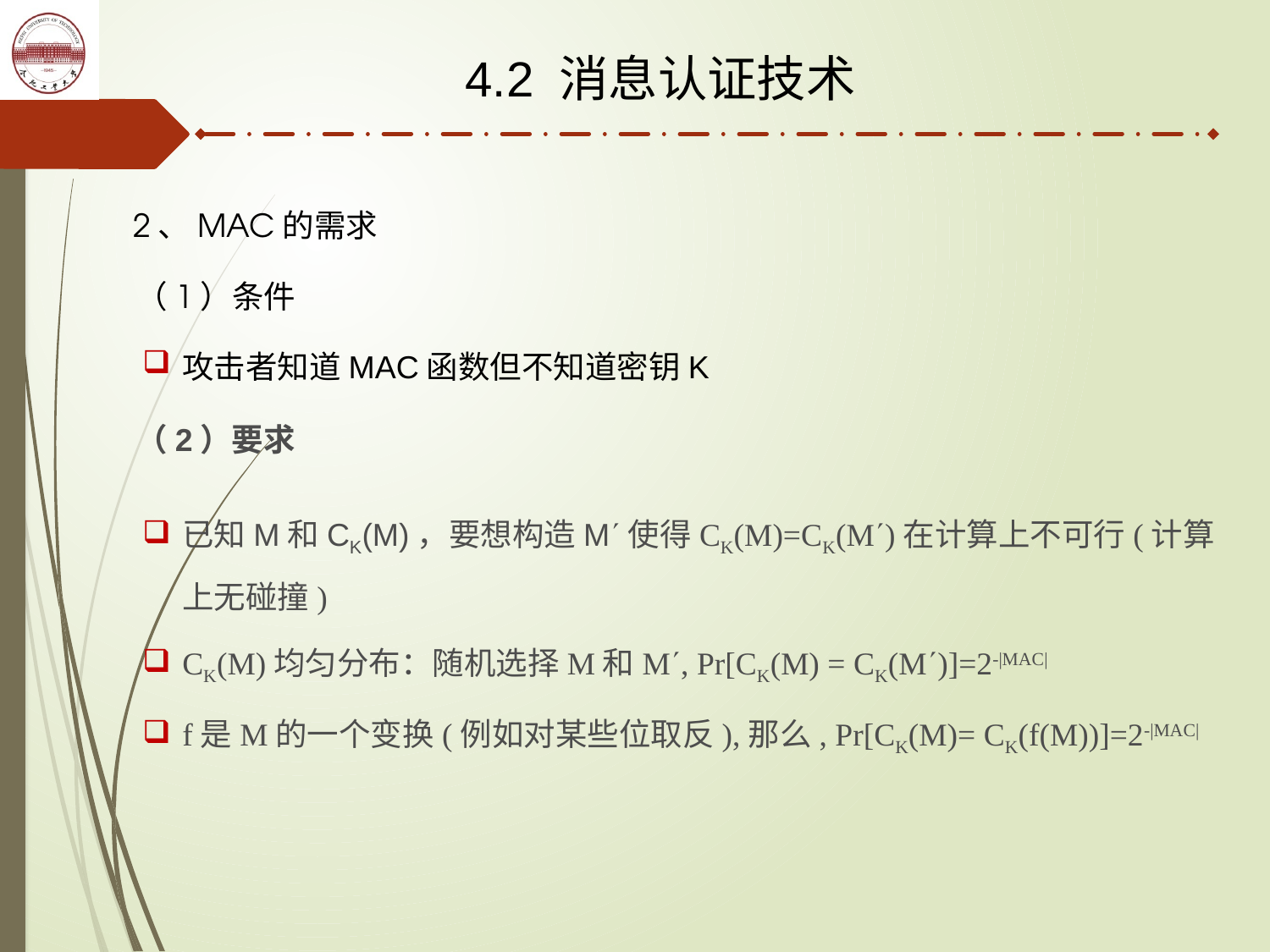

4.2 消息认证技术
2、MAC的需求
（1）条件
攻击者知道MAC函数但不知道密钥K
（2）要求
已知M和CK(M)，要想构造M′使得CK(M)=CK(M′)在计算上不可行(计算上无碰撞)
CK(M)均匀分布：随机选择M和M′, Pr[CK(M) = CK(M′)]=2-|MAC|
f是M的一个变换(例如对某些位取反),那么, Pr[CK(M)= CK(f(M))]=2-|MAC|